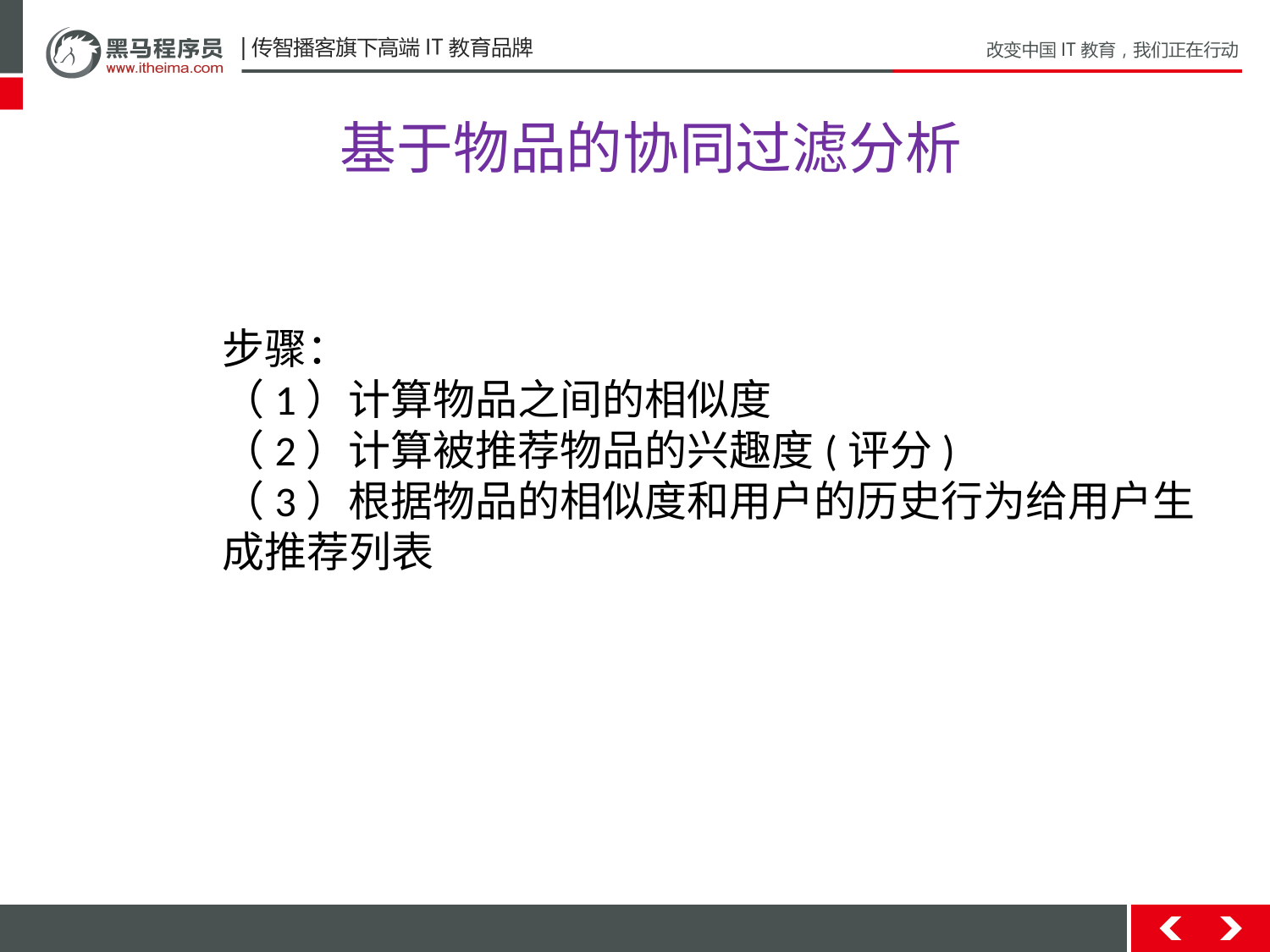

基于物品的协同过滤分析
步骤：
（1）计算物品之间的相似度
（2）计算被推荐物品的兴趣度(评分)
（3）根据物品的相似度和用户的历史行为给用户生
成推荐列表